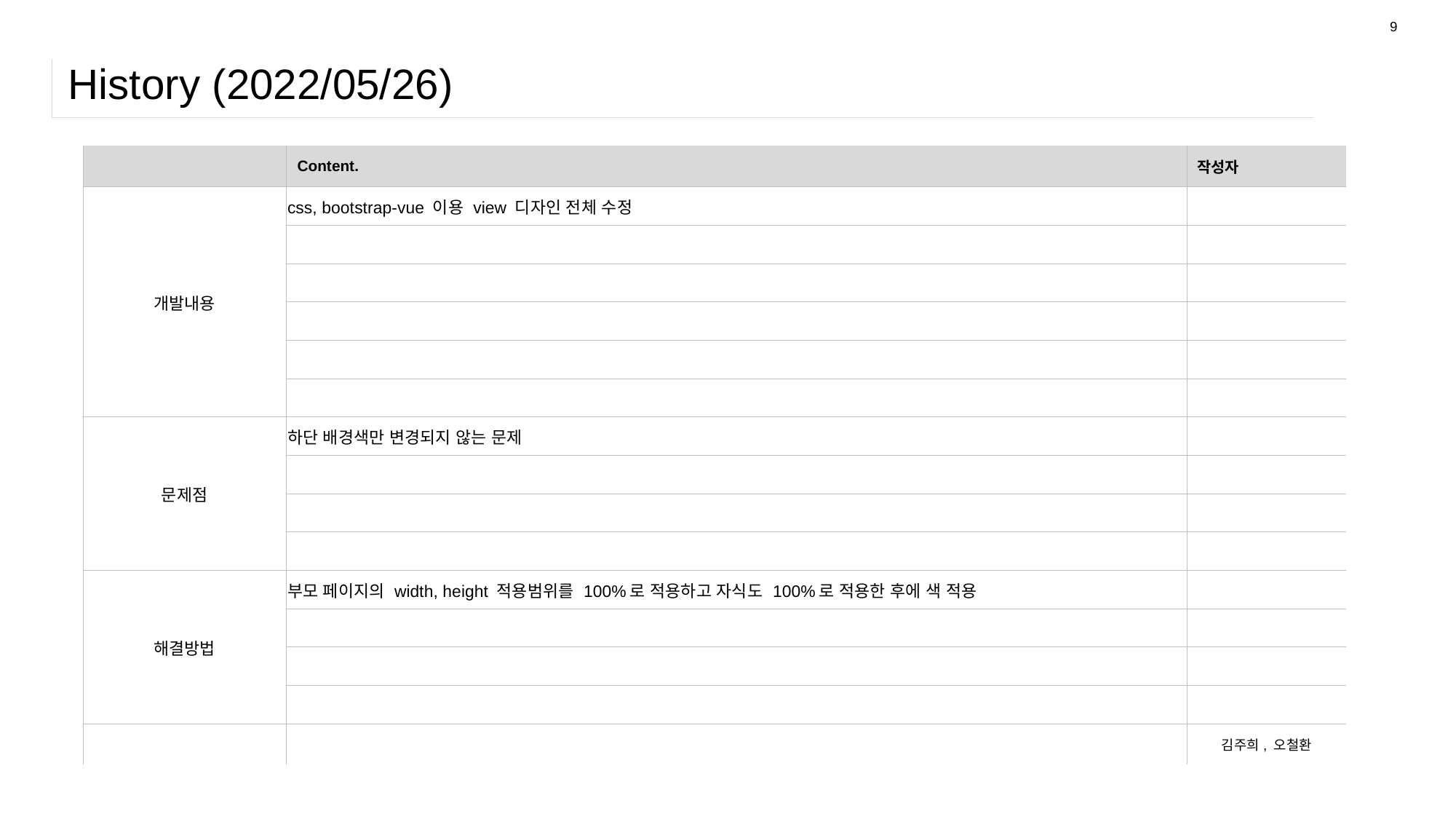

9
# History (2022/05/26)
|  | Content. | 작성자 |
| --- | --- | --- |
| 개발내용 | css, bootstrap-vue 이용 view 디자인 전체 수정 |  |
|  |  |  |
|  |  |  |
|  |  |  |
|  |  |  |
|  |  |  |
| 문제점 | 하단 배경색만 변경되지 않는 문제 |  |
|  |  |  |
|  |  |  |
|  |  |  |
| 해결방법 | 부모 페이지의 width, height 적용범위를 100%로 적용하고 자식도 100%로 적용한 후에 색 적용 |  |
|  |  |  |
|  |  |  |
|  |  |  |
|  |  | 김주희, 오철환 |